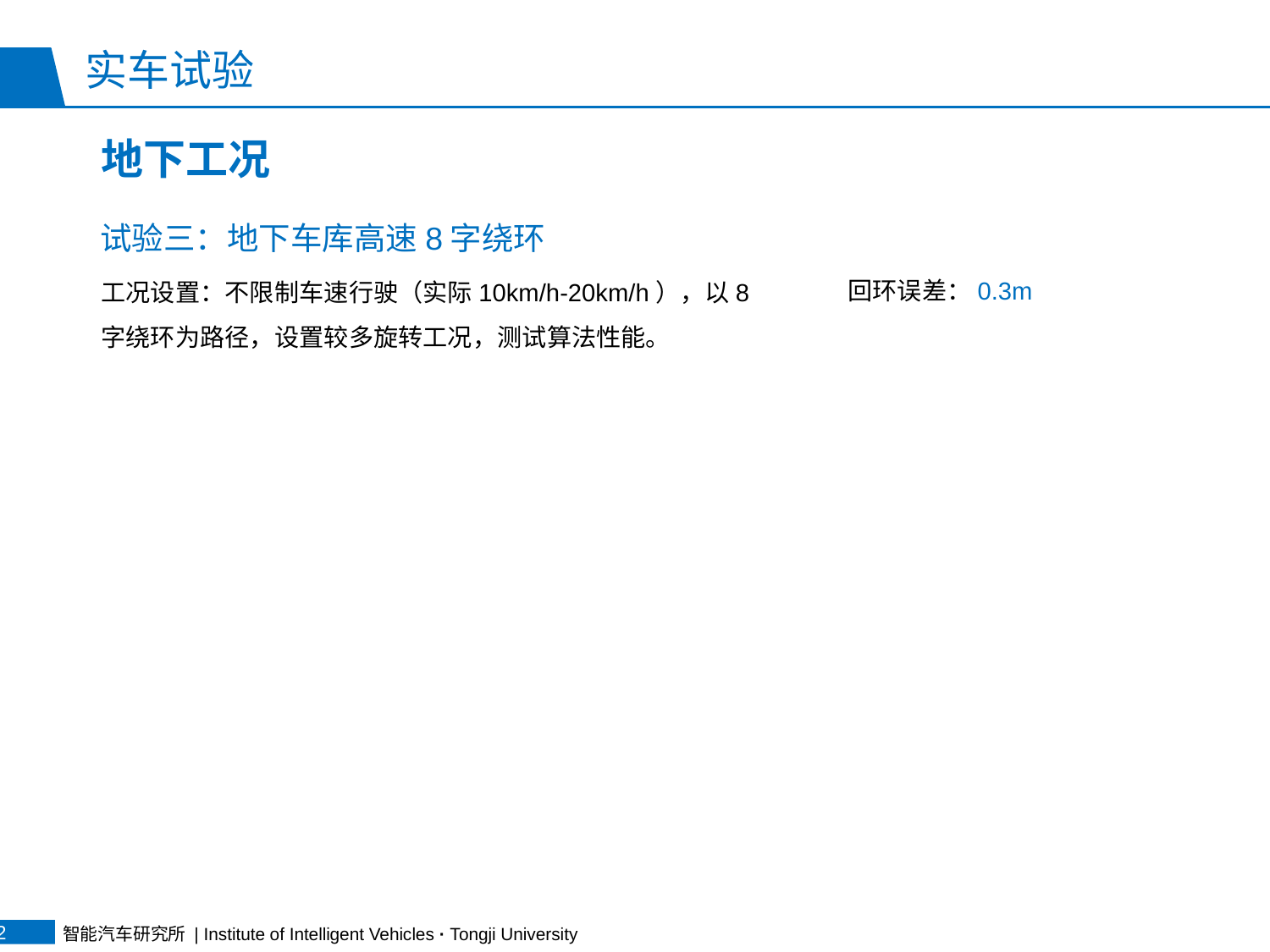

# 实车试验
地下工况
试验三：地下车库高速8字绕环
回环误差：0.3m
工况设置：不限制车速行驶（实际10km/h-20km/h），以8字绕环为路径，设置较多旋转工况，测试算法性能。